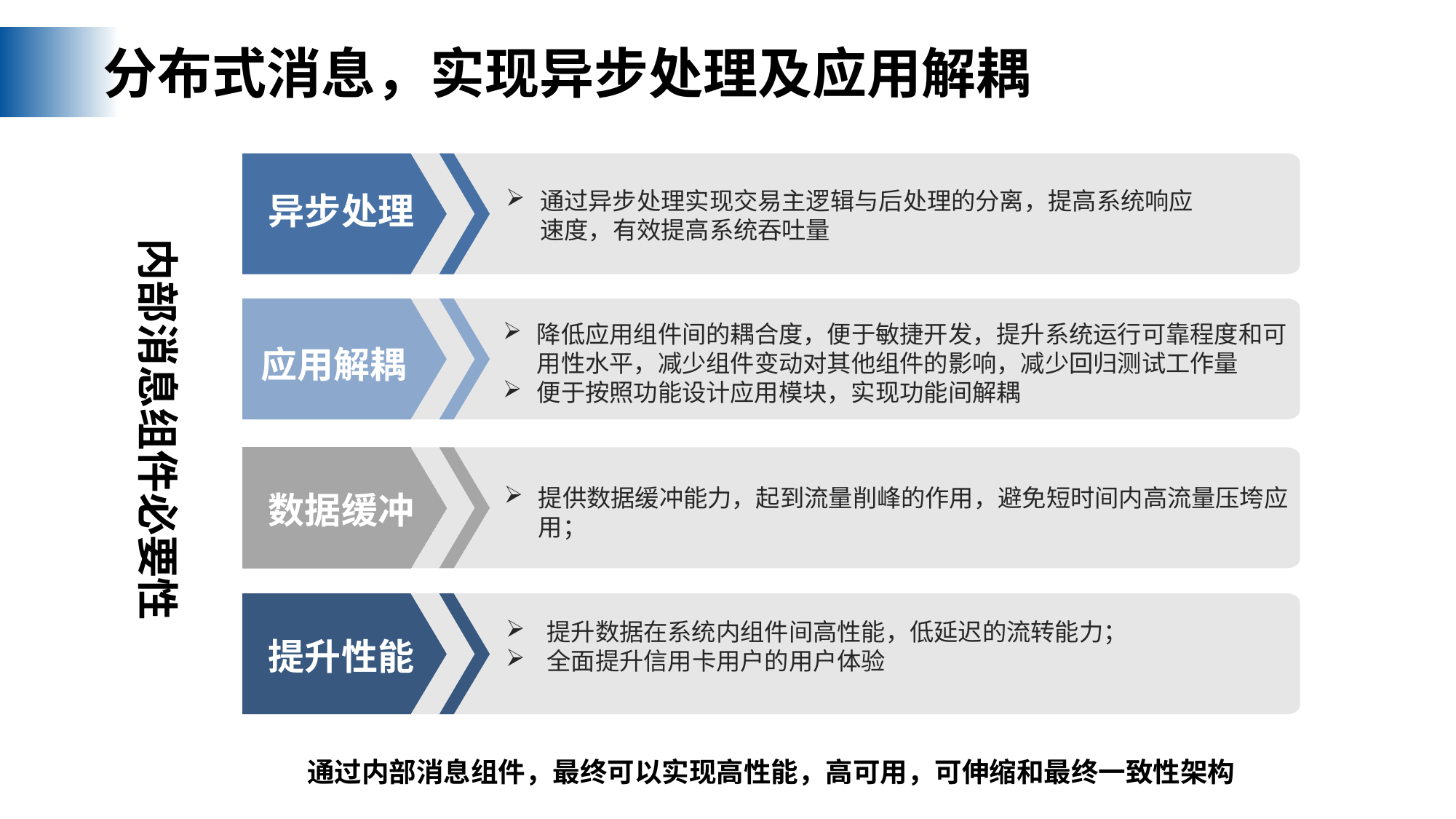

公司资质

分布式消息，实现异步处理及应用解耦

通过异步处理实现交易主逻辑与后处理的分离，提高系统响应速度，有效提高系统吞吐量
异步处理
内部消息组件必要性

降低应用组件间的耦合度，便于敏捷开发，提升系统运行可靠程度和可用性水平，减少组件变动对其他组件的影响，减少回归测试工作量
便于按照功能设计应用模块，实现功能间解耦
应用解耦

提供数据缓冲能力，起到流量削峰的作用，避免短时间内高流量压垮应用；

数据缓冲

提升数据在系统内组件间高性能，低延迟的流转能力；
全面提升信用卡用户的用户体验

提升性能
通过内部消息组件，最终可以实现高性能，高可用，可伸缩和最终一致性架构